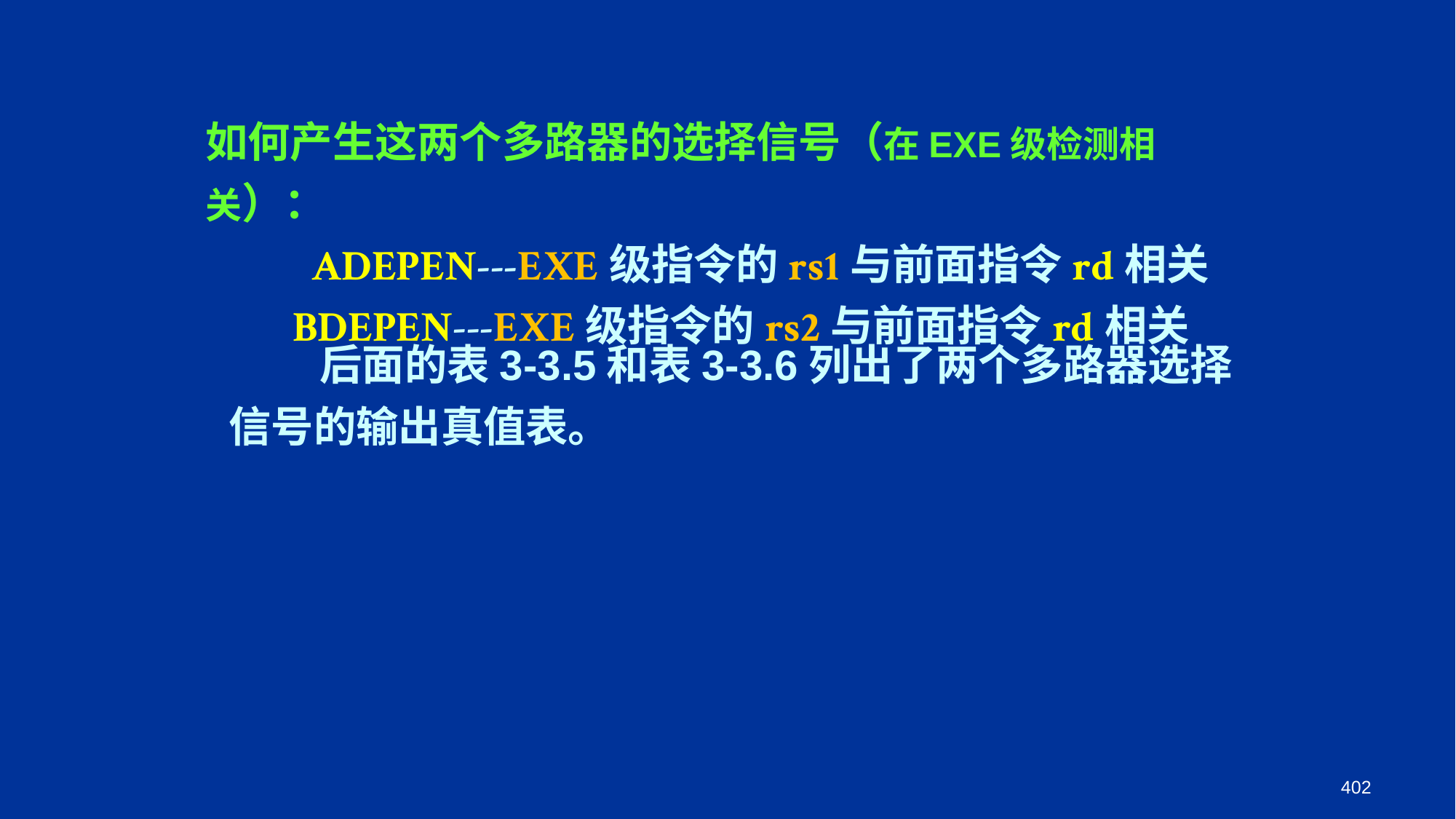

如何产生这两个多路器的选择信号（在EXE级检测相关）：
         ADEPEN---EXE级指令的rs1与前面指令rd相关
          BDEPEN---EXE级指令的rs2与前面指令rd相关
　　后面的表3-3.5和表3-3.6列出了两个多路器选择信号的输出真值表。

402